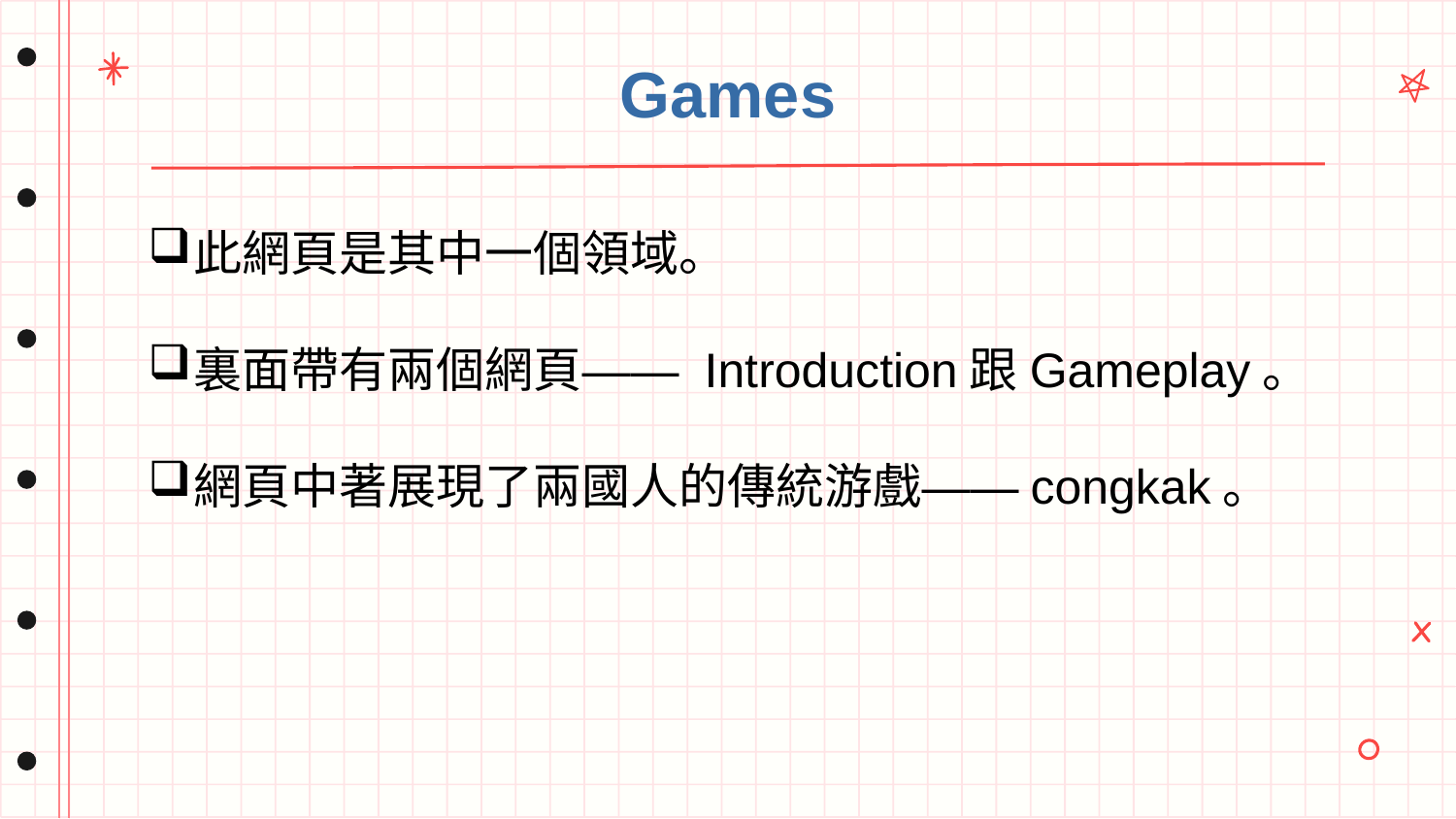

# Games

此網頁是其中一個領域。

裏面帶有兩個網頁—— Introduction跟Gameplay。

網頁中著展現了兩國人的傳統游戲——congkak。